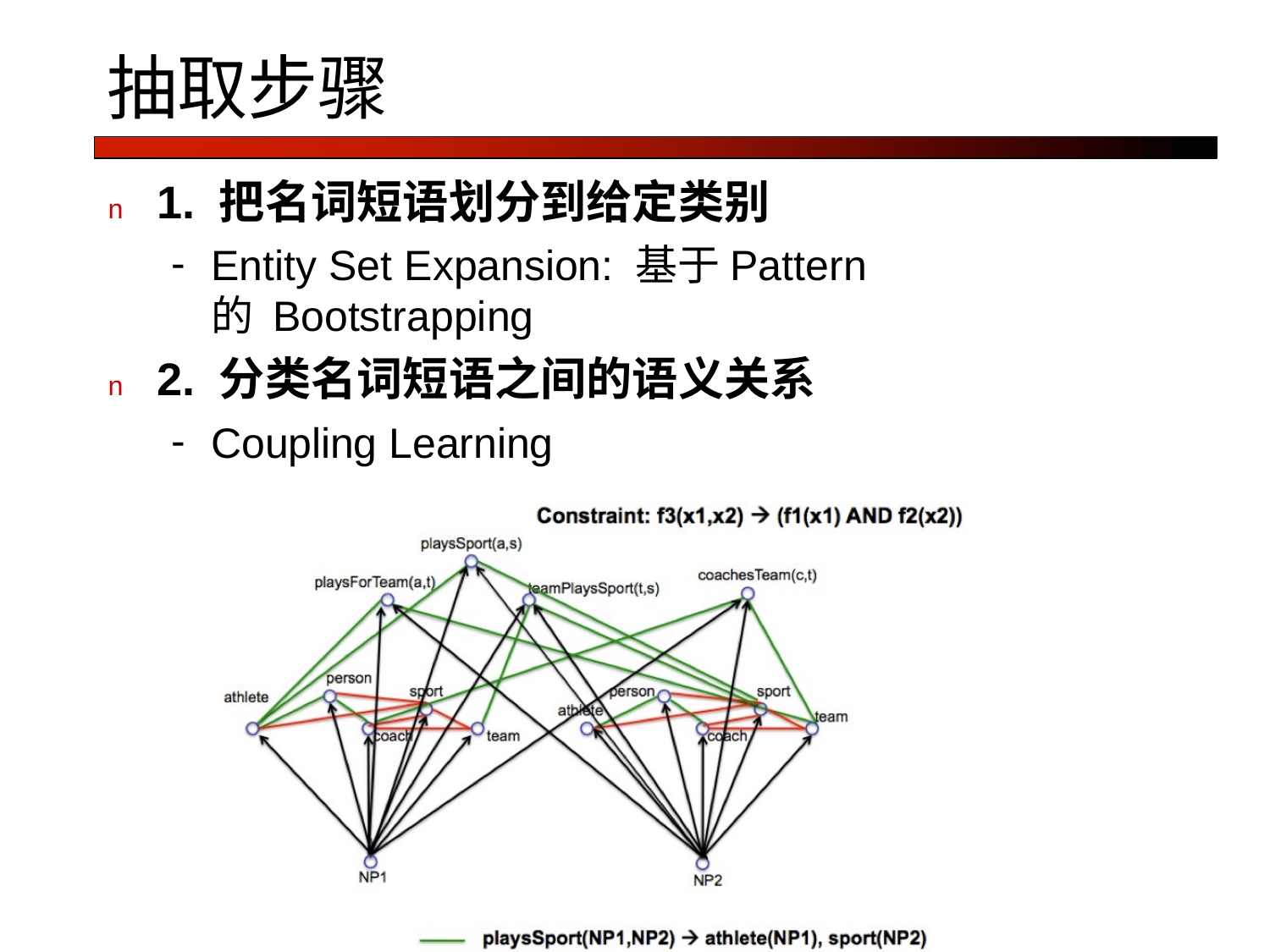

# 抽取步骤

n	1. 把名词短语划分到给定类别

Entity Set Expansion: 基于Pattern的 Bootstrapping

n	2. 分类名词短语之间的语义关系

Coupling Learning